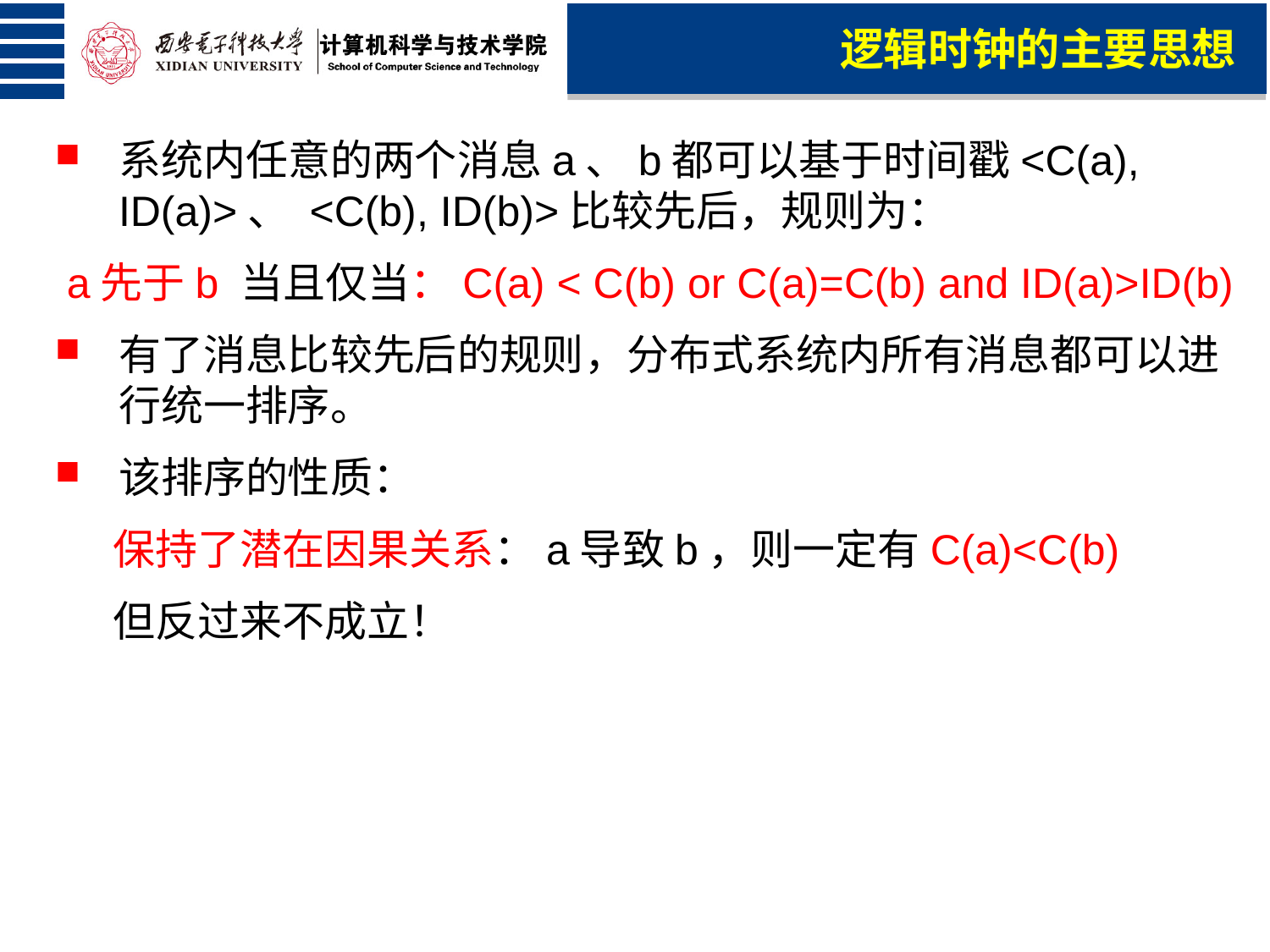

逻辑时钟的主要思想
系统内任意的两个消息a、b都可以基于时间戳<C(a), ID(a)>、 <C(b), ID(b)>比较先后，规则为：
 a先于b 当且仅当：C(a) < C(b) or C(a)=C(b) and ID(a)>ID(b)
有了消息比较先后的规则，分布式系统内所有消息都可以进行统一排序。
该排序的性质：
     保持了潜在因果关系：a导致b，则一定有C(a)<C(b)
     但反过来不成立！